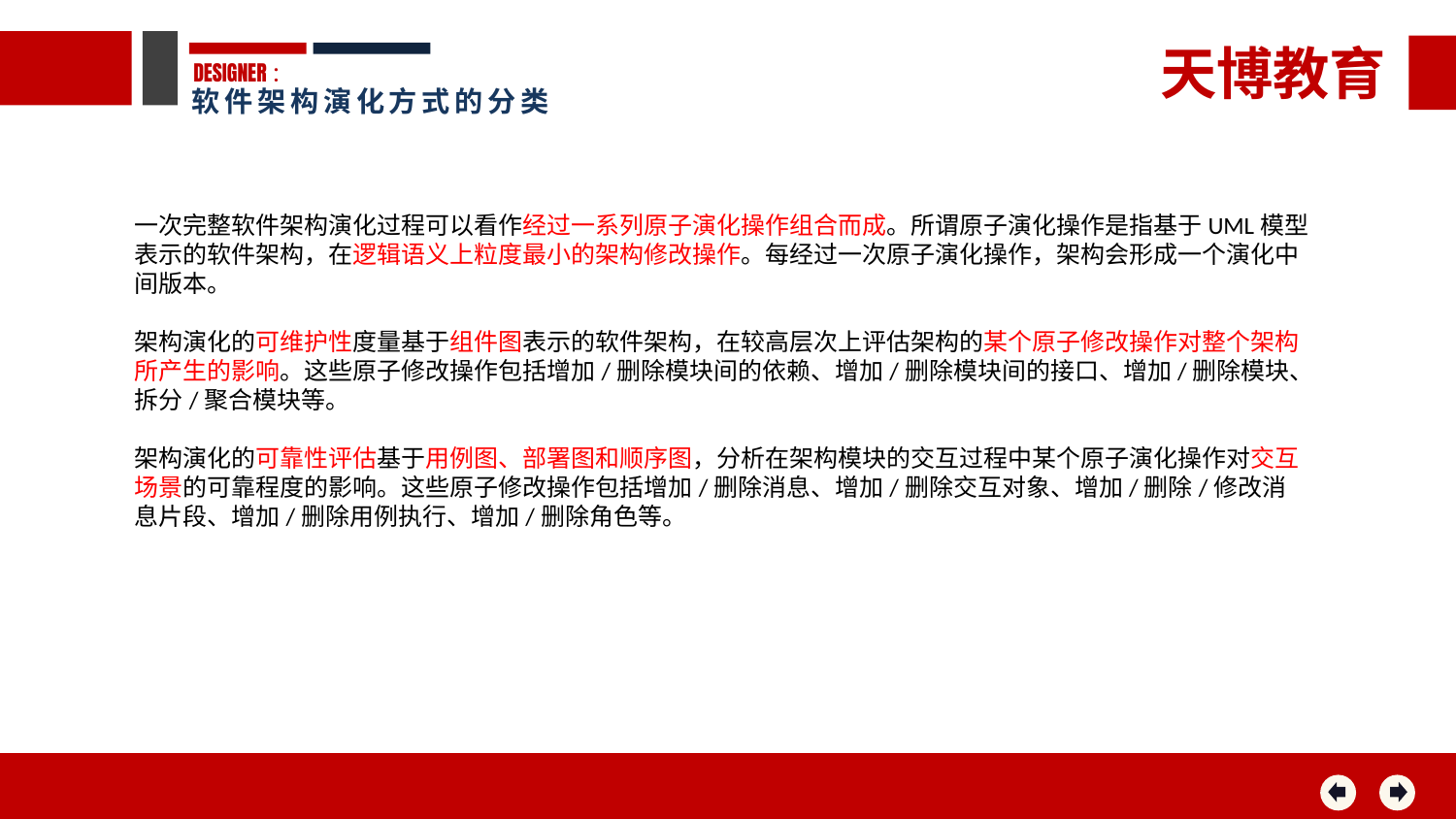

天博教育

DESIGNER：
软件架构演化方式的分类
一次完整软件架构演化过程可以看作经过一系列原子演化操作组合而成。所谓原子演化操作是指基于UML模型表示的软件架构，在逻辑语义上粒度最小的架构修改操作。每经过一次原子演化操作，架构会形成一个演化中间版本。

架构演化的可维护性度量基于组件图表示的软件架构，在较高层次上评估架构的某个原子修改操作对整个架构所产生的影响。这些原子修改操作包括增加/删除模块间的依赖、增加/删除模块间的接口、增加/删除模块、拆分/聚合模块等。

架构演化的可靠性评估基于用例图、部署图和顺序图，分析在架构模块的交互过程中某个原子演化操作对交互场景的可靠程度的影响。这些原子修改操作包括增加/删除消息、增加/删除交互对象、增加/删除/修改消息片段、增加/删除用例执行、增加/删除角色等。